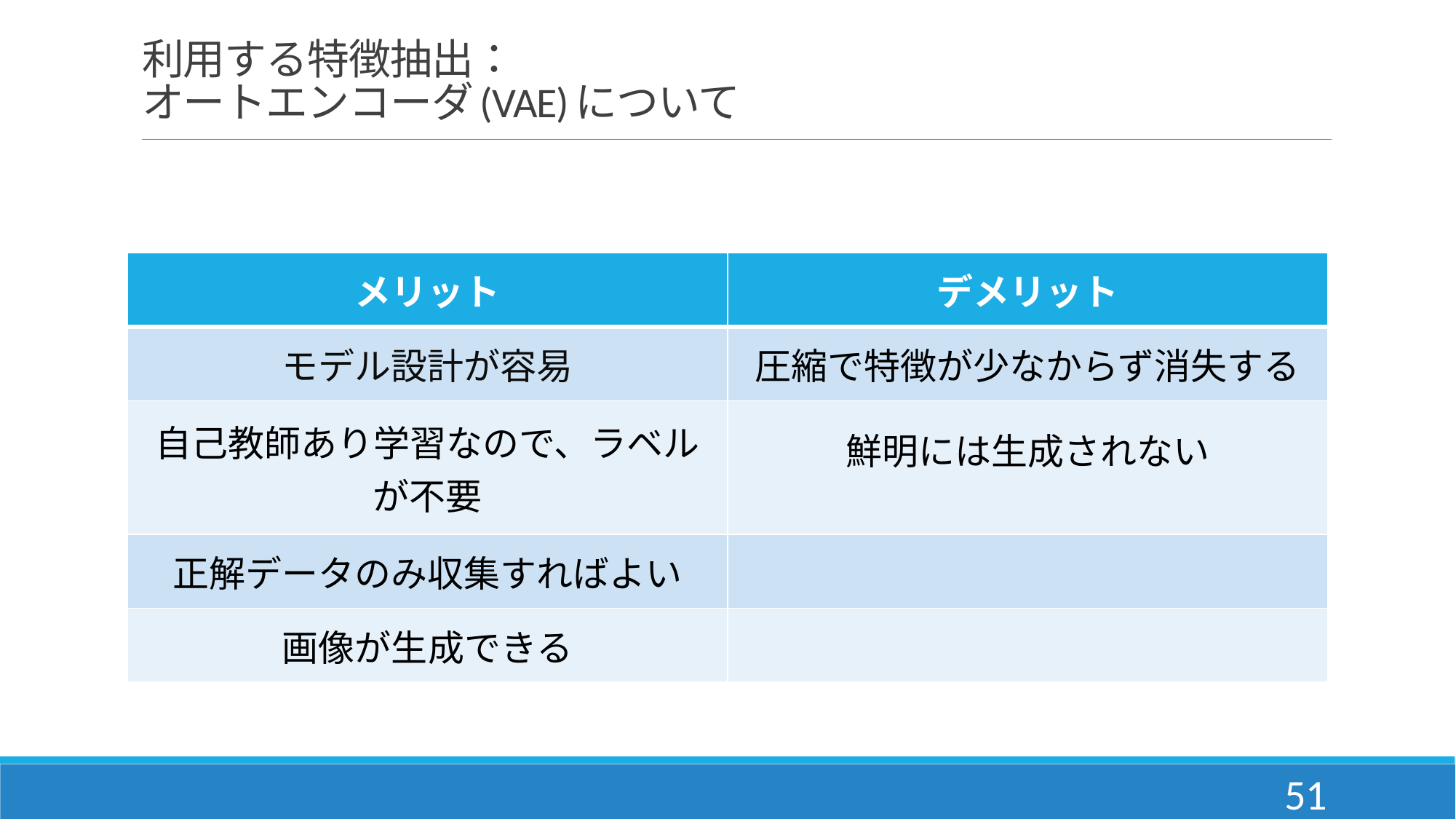

# 利用する特徴抽出： オートエンコーダ(VAE)について
| メリット | デメリット |
| --- | --- |
| モデル設計が容易 | 圧縮で特徴が少なからず消失する |
| 自己教師あり学習なので、ラベルが不要 | 鮮明には生成されない |
| 正解データのみ収集すればよい |  |
| 画像が生成できる |  |
51